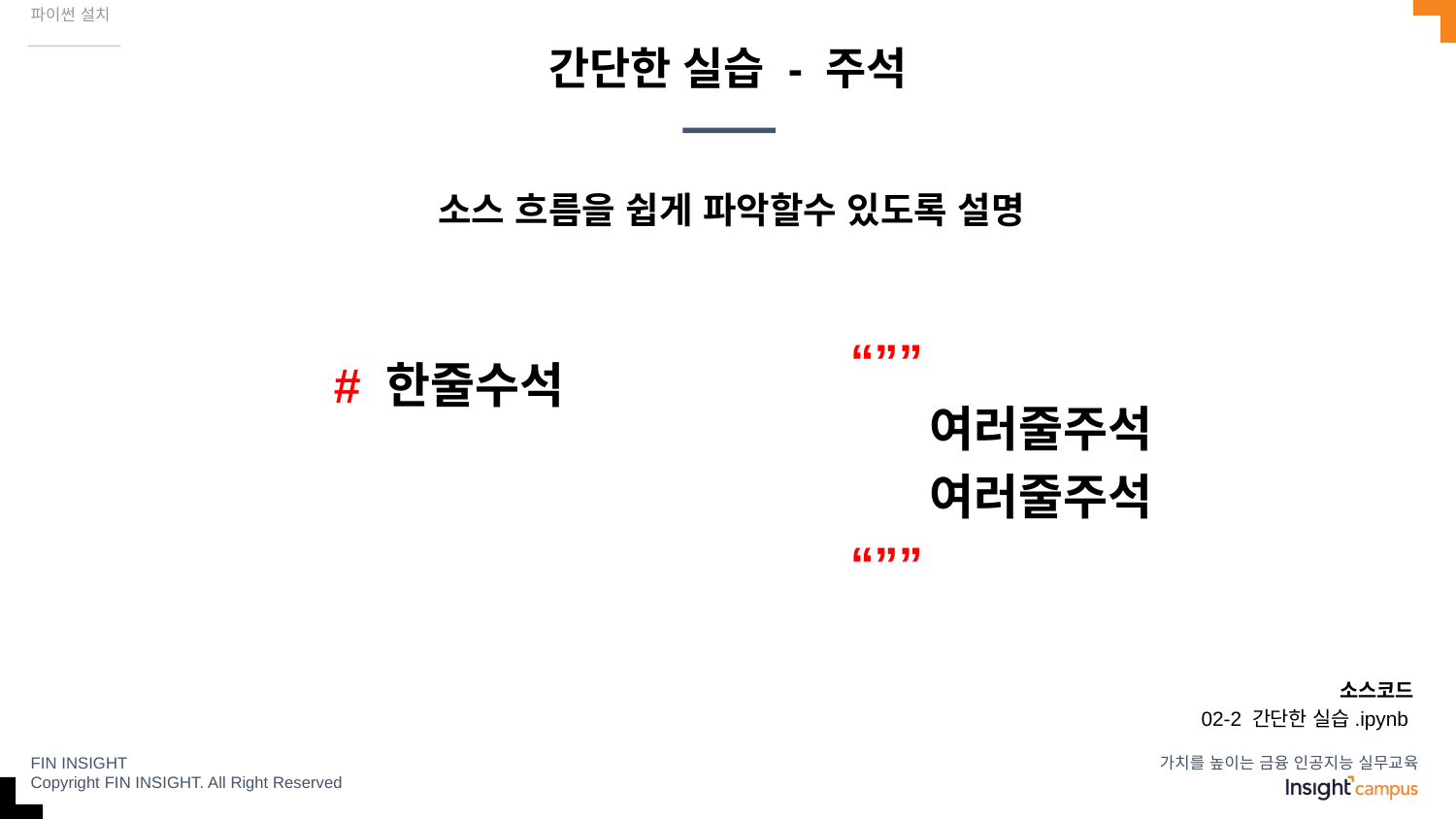

파이썬 설치
# 간단한 실습 - 주석
소스 흐름을 쉽게 파악할수 있도록 설명
“””
     여러줄주석
     여러줄주석
“””
# 한줄수석
소스코드
02-2 간단한 실습.ipynb